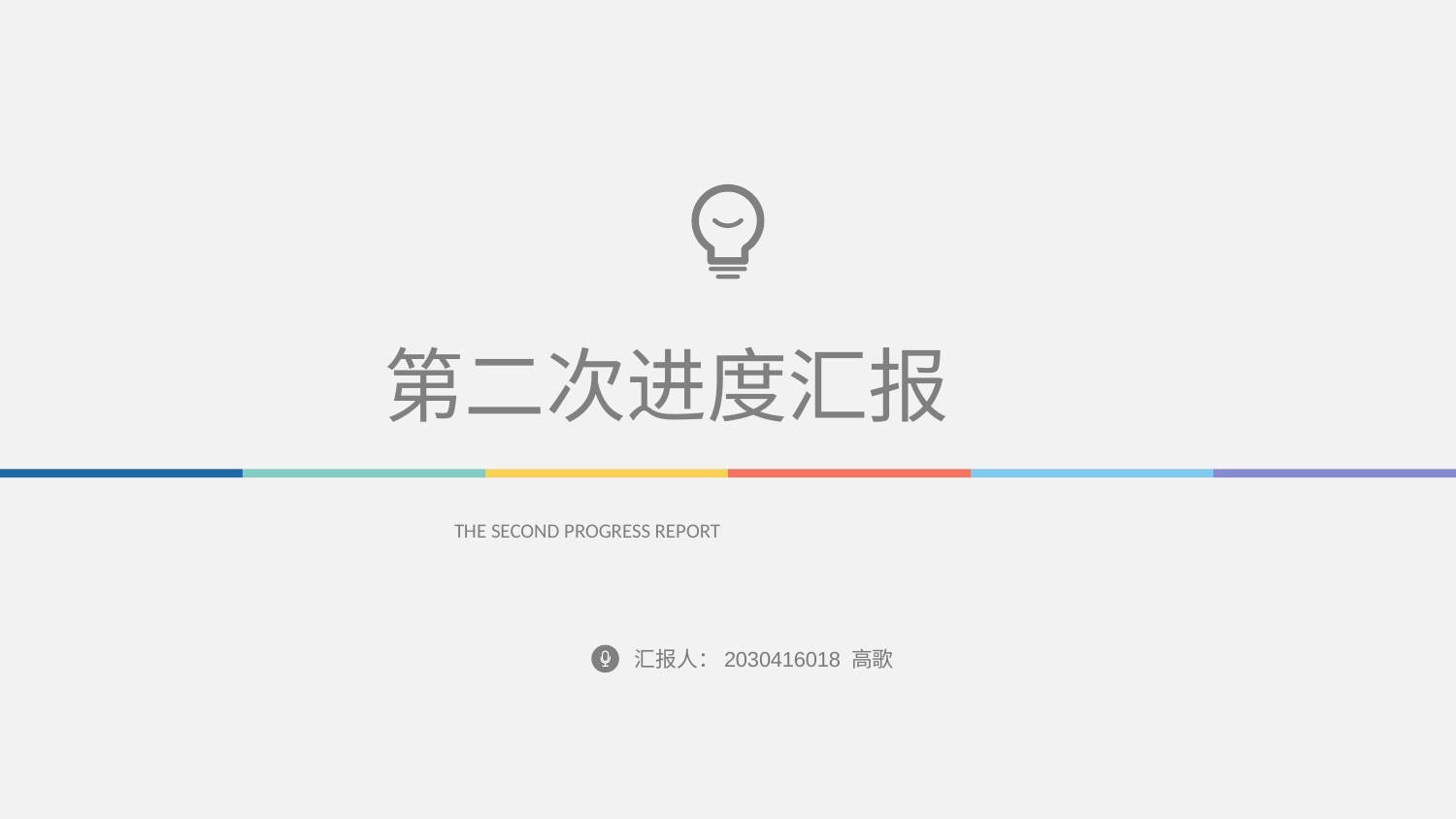

第二次进度汇报

THE SECOND PROGRESS REPORT
汇报人：2030416018 高歌